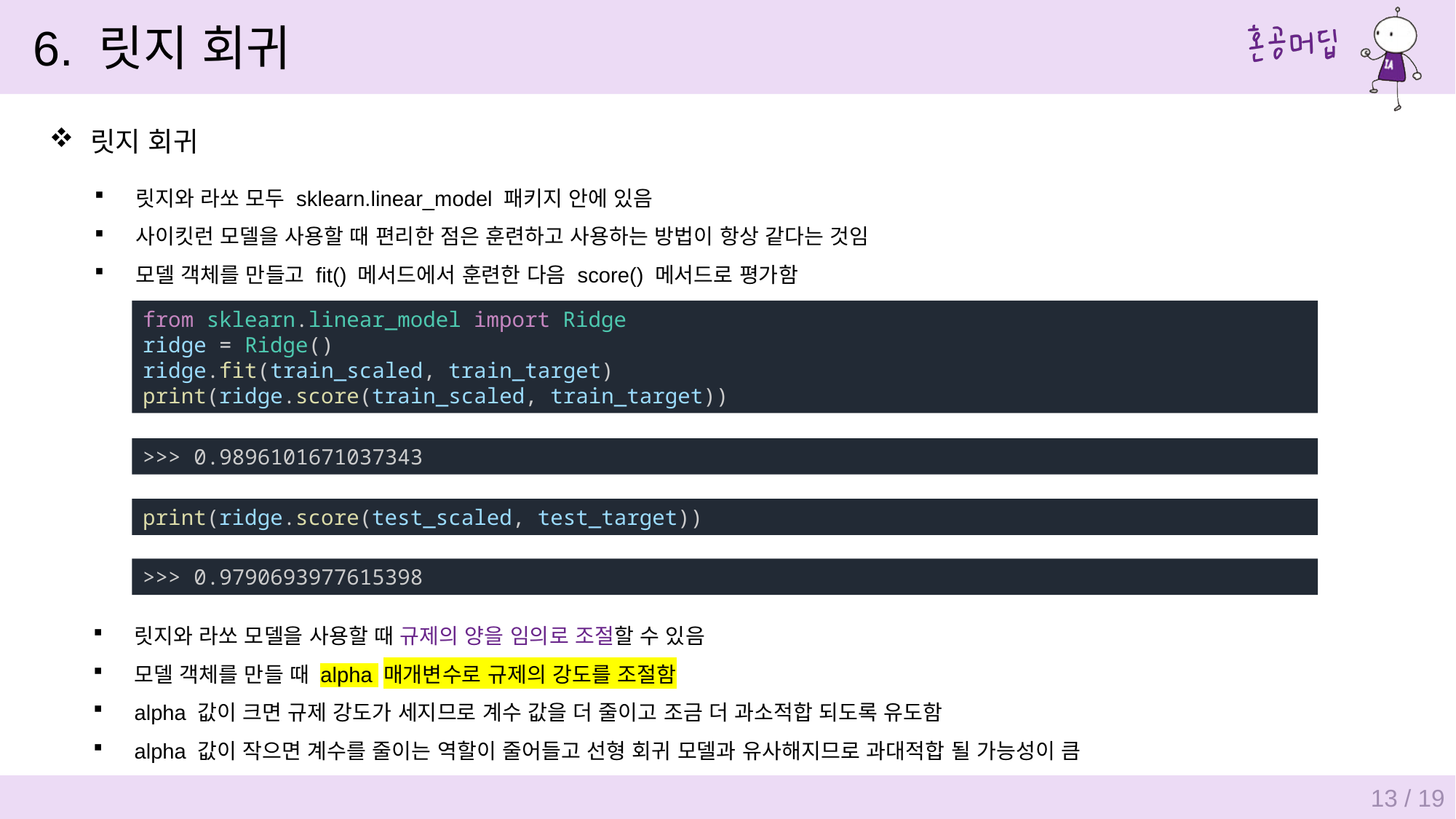

6. 릿지 회귀
릿지 회귀
릿지와 라쏘 모두 sklearn.linear_model 패키지 안에 있음
사이킷런 모델을 사용할 때 편리한 점은 훈련하고 사용하는 방법이 항상 같다는 것임
모델 객체를 만들고 fit() 메서드에서 훈련한 다음 score() 메서드로 평가함
from sklearn.linear_model import Ridge
ridge = Ridge()
ridge.fit(train_scaled, train_target)
print(ridge.score(train_scaled, train_target))
>>> 0.9896101671037343
print(ridge.score(test_scaled, test_target))
>>> 0.9790693977615398
릿지와 라쏘 모델을 사용할 때 규제의 양을 임의로 조절할 수 있음
모델 객체를 만들 때 alpha 매개변수로 규제의 강도를 조절함
alpha 값이 크면 규제 강도가 세지므로 계수 값을 더 줄이고 조금 더 과소적합 되도록 유도함
alpha 값이 작으면 계수를 줄이는 역할이 줄어들고 선형 회귀 모델과 유사해지므로 과대적합 될 가능성이 큼
13 / 19